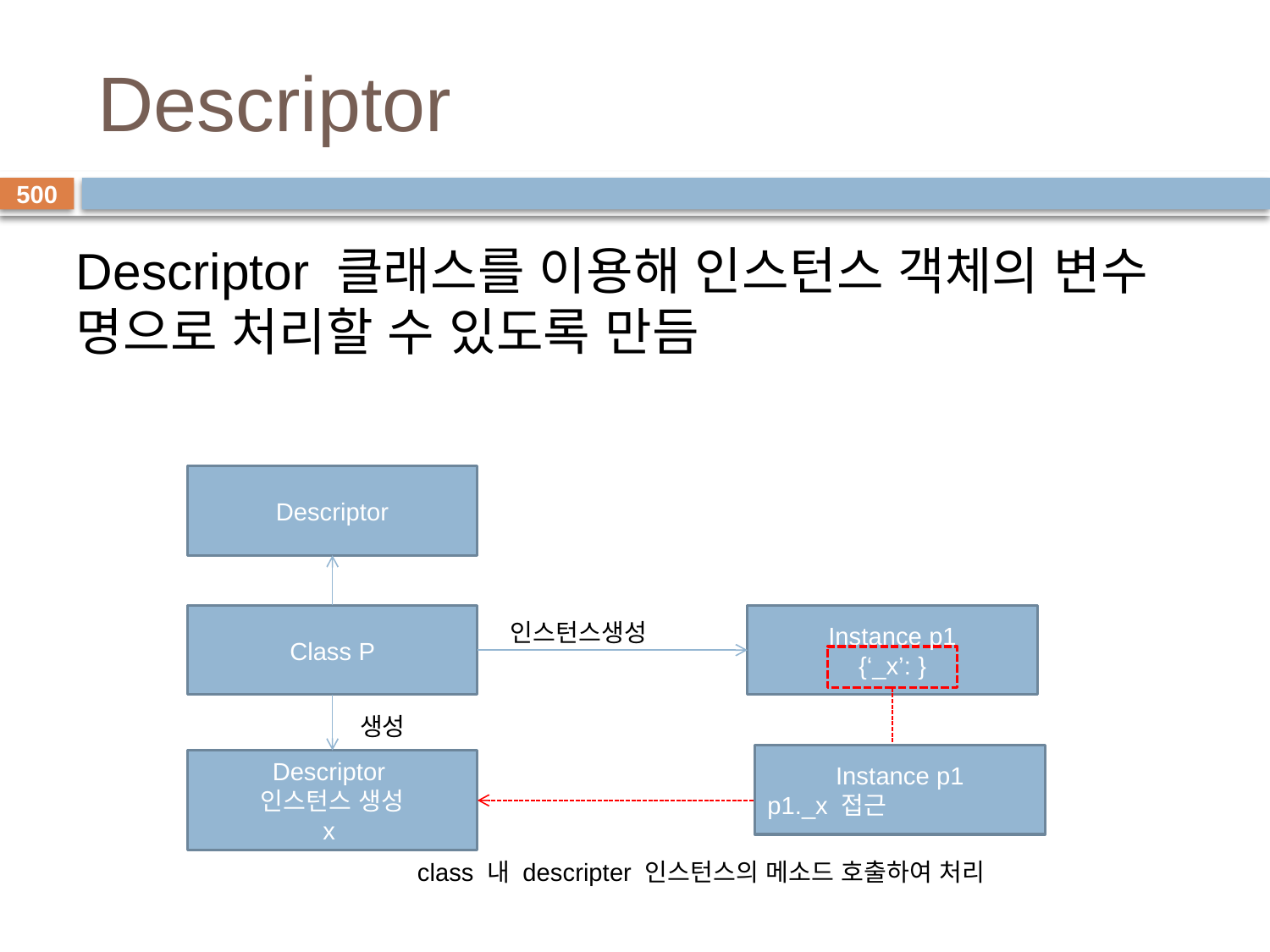

# Descriptor
500
Descriptor 클래스를 이용해 인스턴스 객체의 변수 명으로 처리할 수 있도록 만듬
Descriptor
Class P
Instance p1
{‘_x’: }
인스턴스생성

생성
Instance p1
p1._x 접근
Descriptor
인스턴스 생성
x
     class 내 descripter 인스턴스의 메소드 호출하여 처리